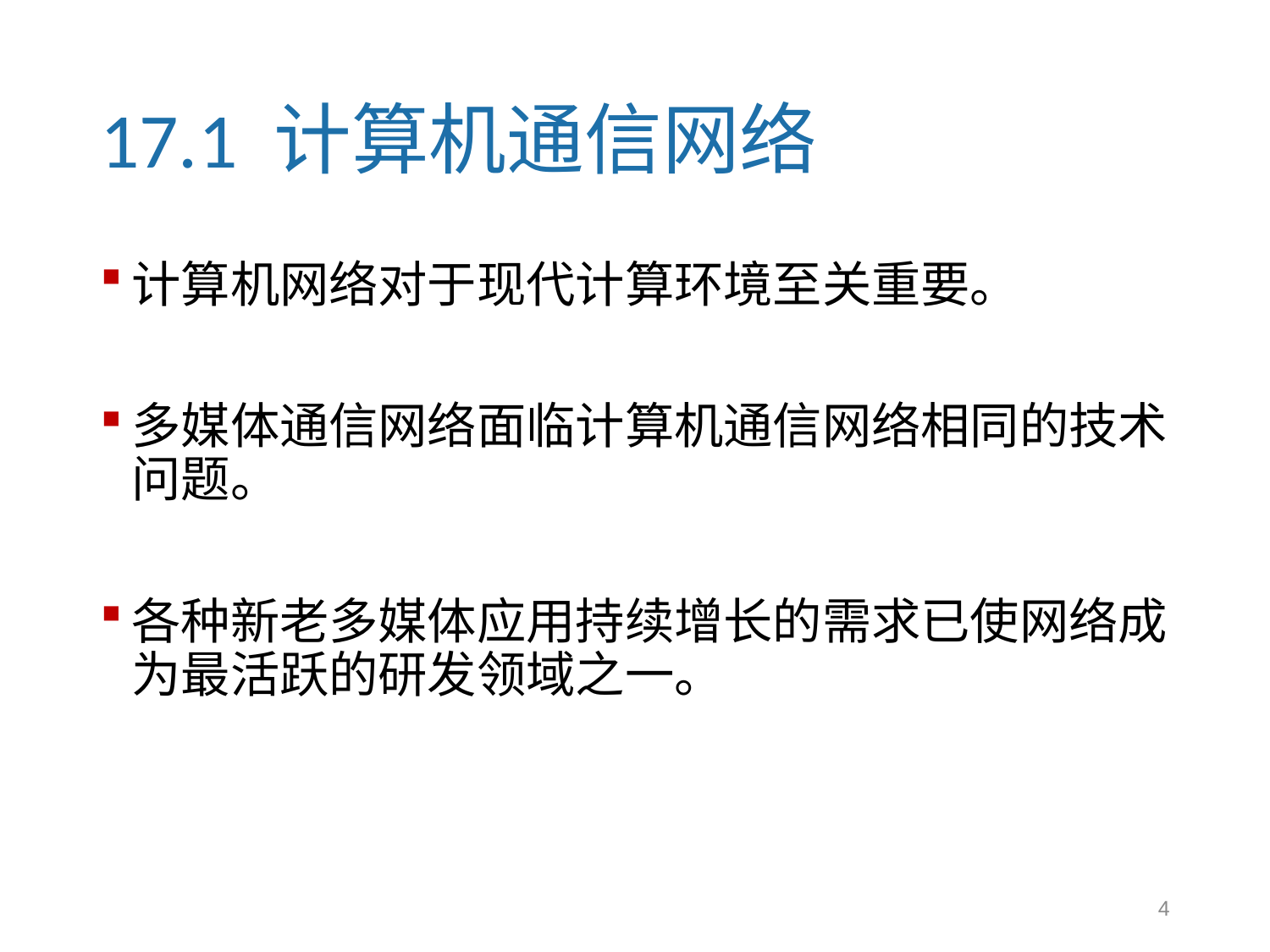

# 17.1 计算机通信网络
计算机网络对于现代计算环境至关重要。

多媒体通信网络面临计算机通信网络相同的技术问题。

各种新老多媒体应用持续增长的需求已使网络成为最活跃的研发领域之一。
4